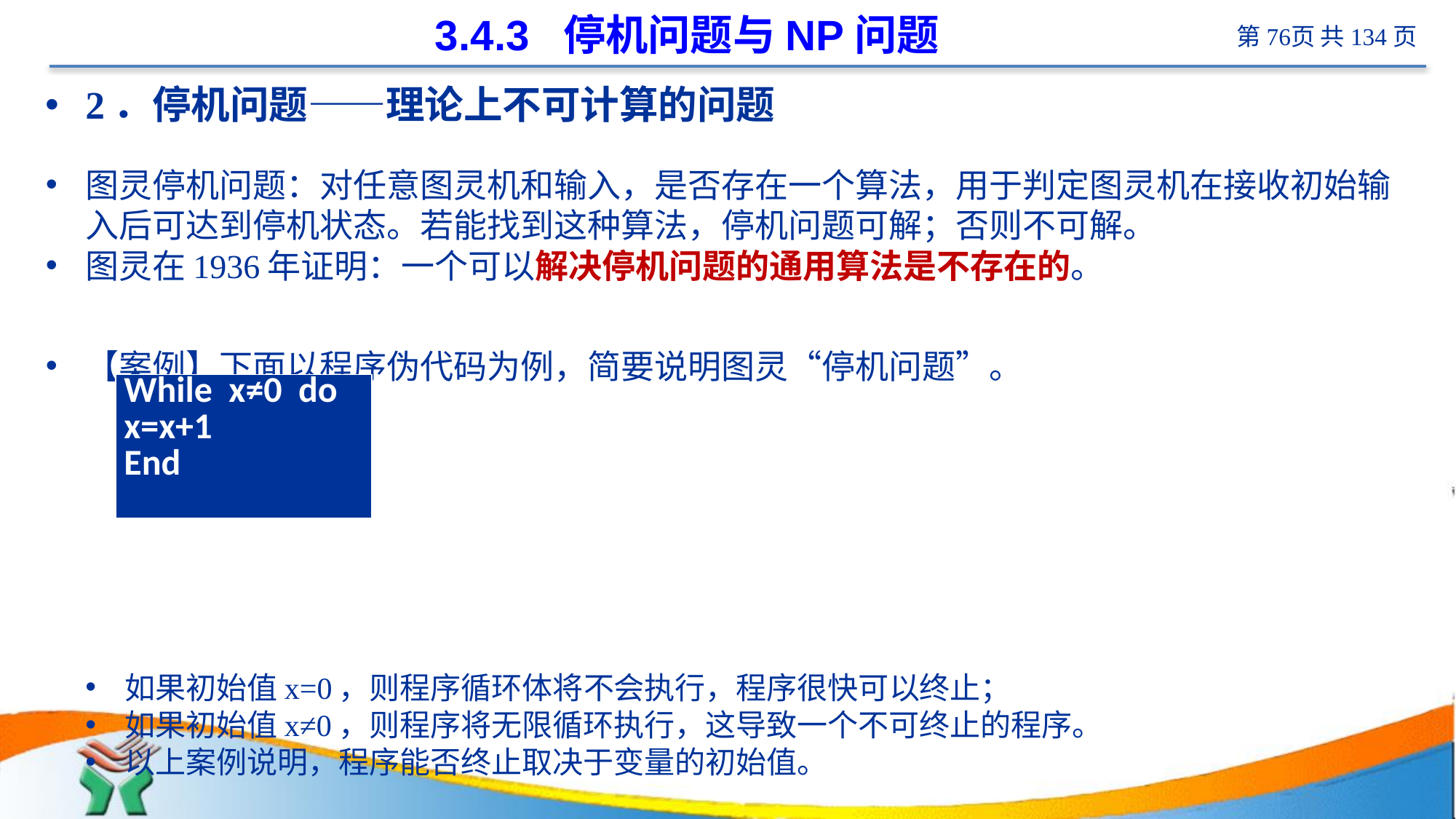

# 3.4.3  停机问题与NP问题
2．停机问题——理论上不可计算的问题

图灵停机问题：对任意图灵机和输入，是否存在一个算法，用于判定图灵机在接收初始输入后可达到停机状态。若能找到这种算法，停机问题可解；否则不可解。
图灵在1936年证明：一个可以解决停机问题的通用算法是不存在的。

【案例】下面以程序伪代码为例，简要说明图灵“停机问题”。

如果初始值x=0，则程序循环体将不会执行，程序很快可以终止；
如果初始值x≠0，则程序将无限循环执行，这导致一个不可终止的程序。
以上案例说明，程序能否终止取决于变量的初始值。
| While x≠0 do x=x+1 End |
| --- |